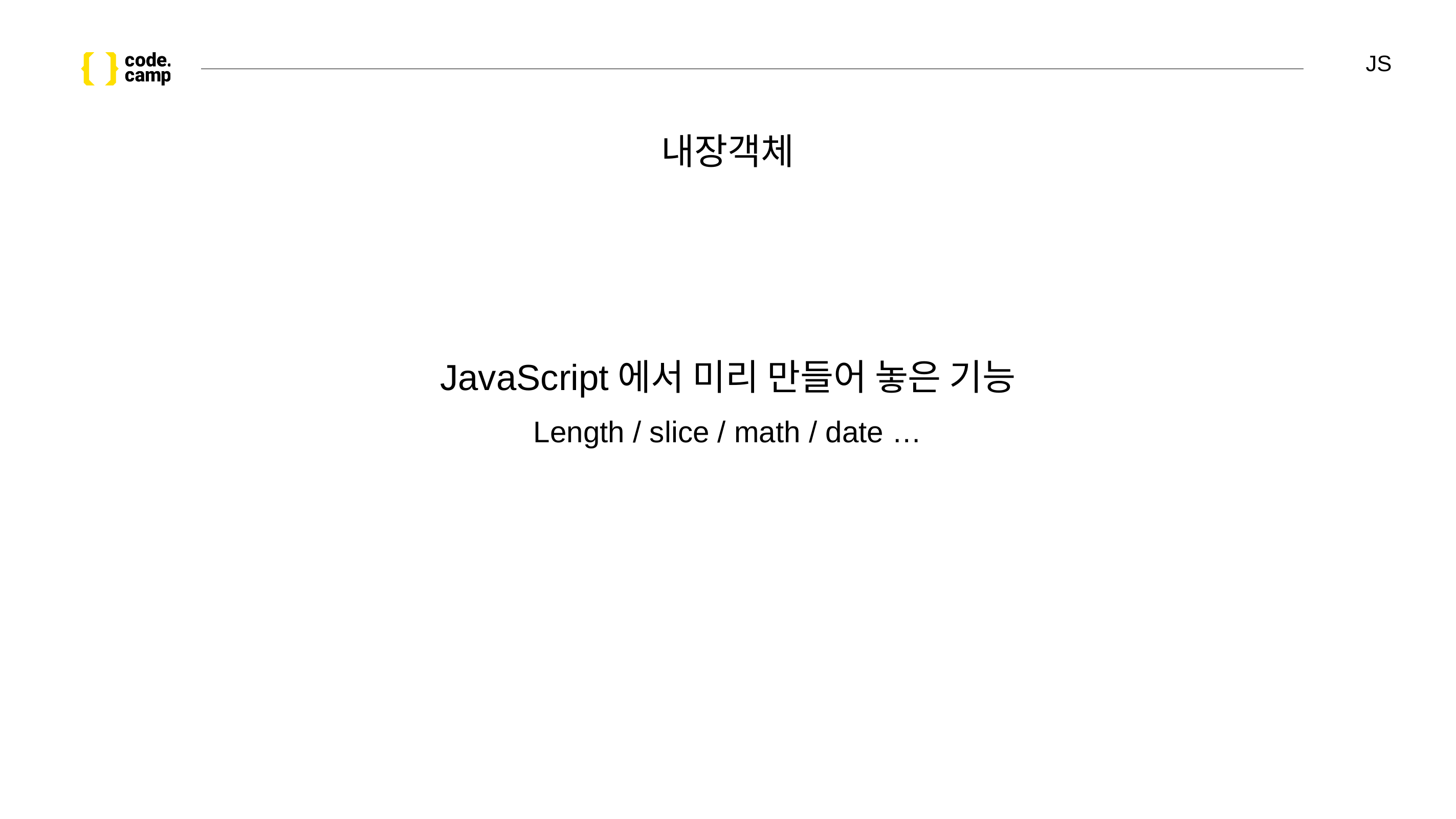

# JS

내장객체
JavaScript에서 미리 만들어 놓은 기능
Length / slice / math / date …